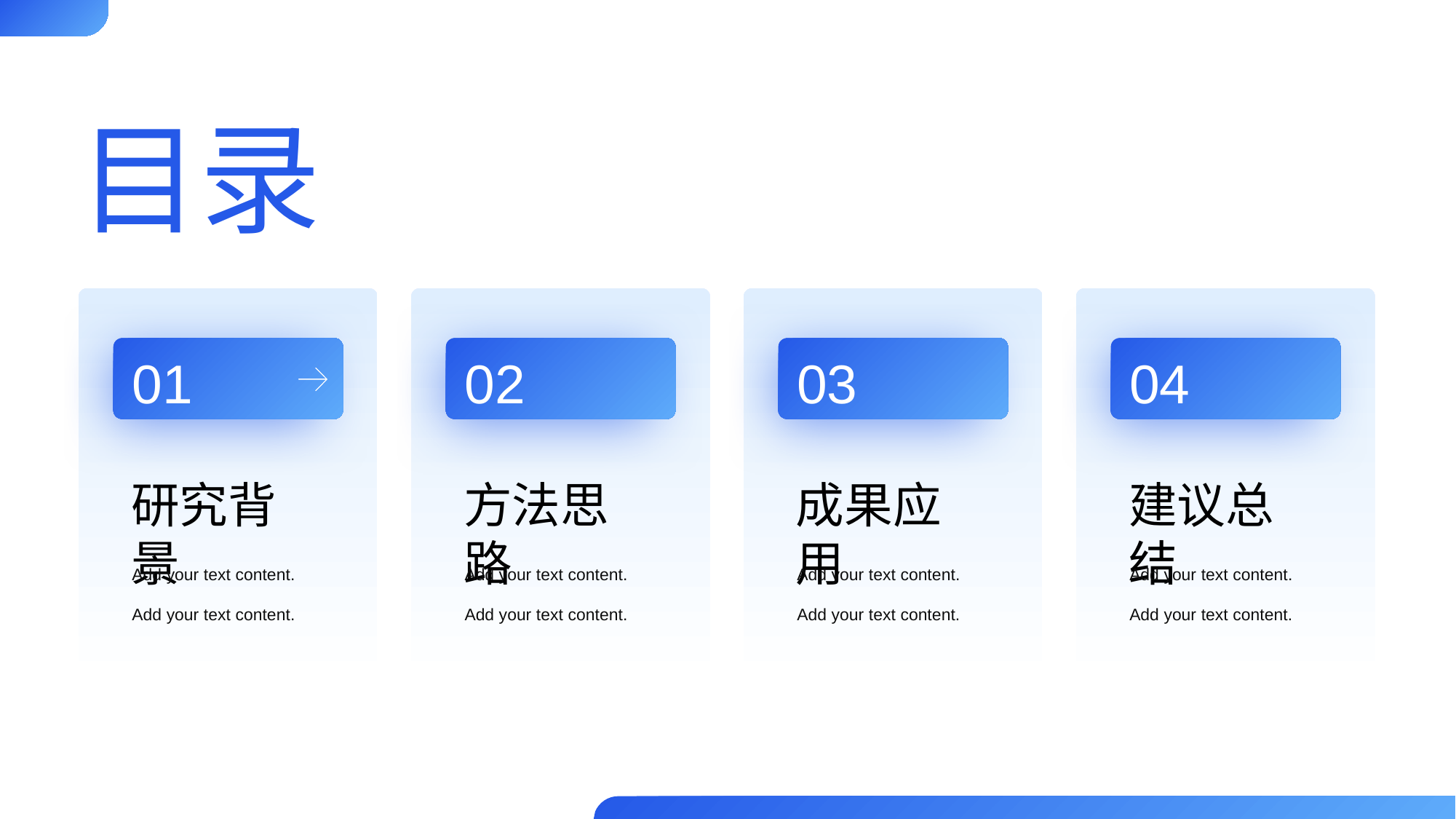

PPT下载 http://www.1ppt.com/xiazai/

目录

01
研究背景
Add your text content.
Add your text content.

02
方法思路
Add your text content.
Add your text content.

03
成果应用
Add your text content.
Add your text content.

04
建议总结
Add your text content.
Add your text content.